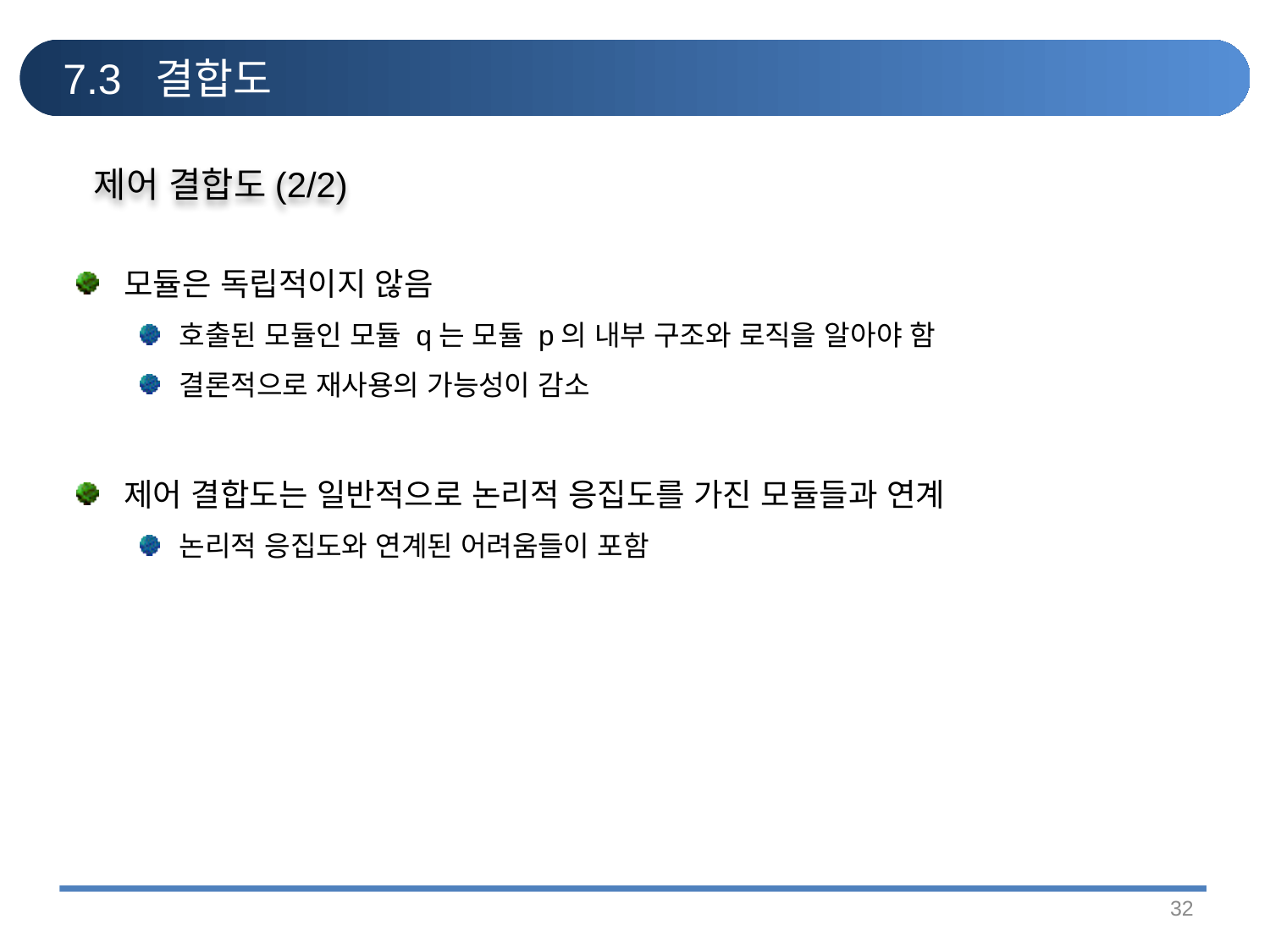

# 7.3  결합도
제어 결합도(2/2)
모듈은 독립적이지 않음
호출된 모듈인 모듈 q는 모듈 p의 내부 구조와 로직을 알아야 함
결론적으로 재사용의 가능성이 감소

제어 결합도는 일반적으로 논리적 응집도를 가진 모듈들과 연계
논리적 응집도와 연계된 어려움들이 포함
32